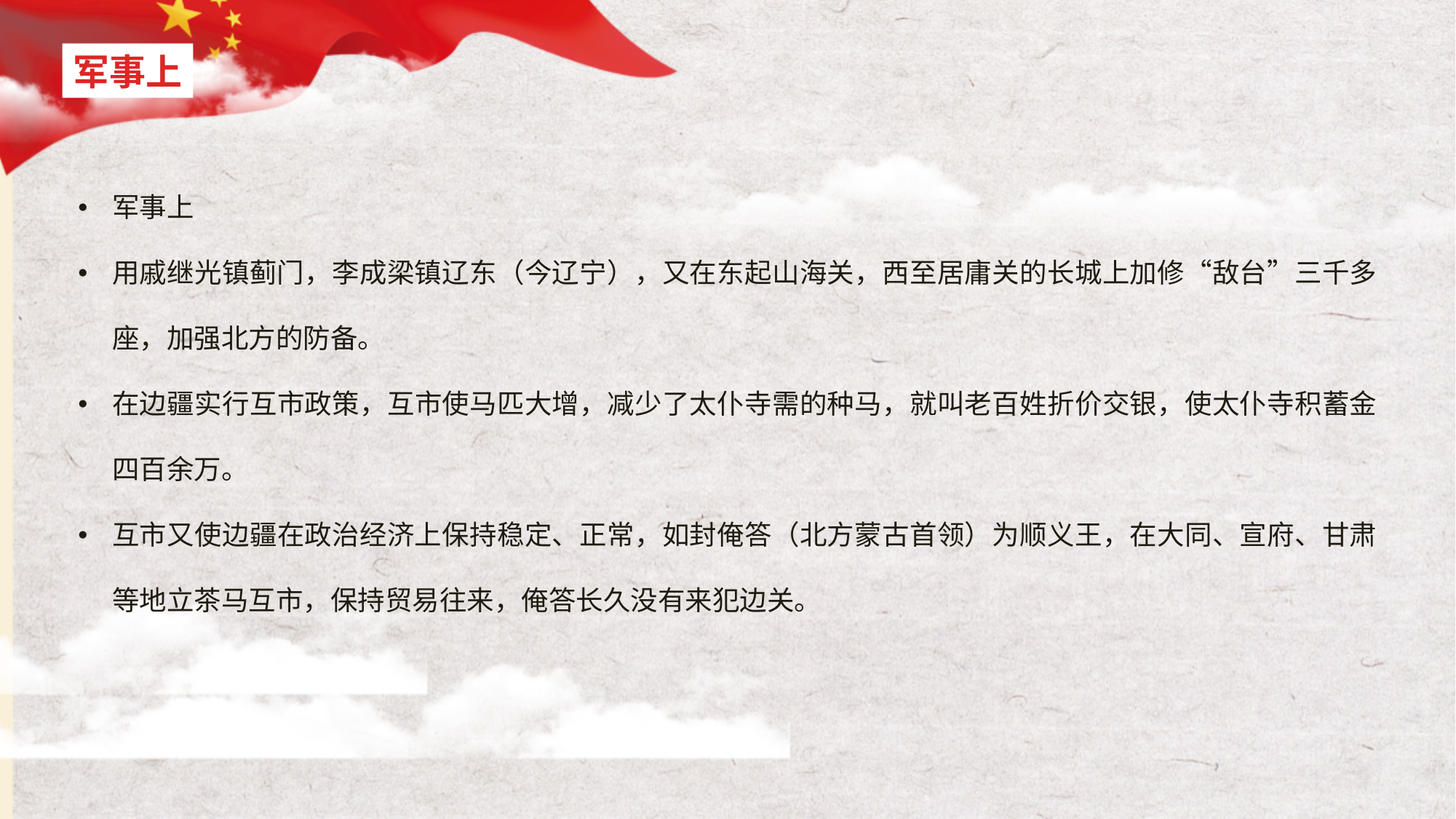

军事上
军事上
用戚继光镇蓟门，李成梁镇辽东（今辽宁），又在东起山海关，西至居庸关的长城上加修“敌台”三千多座，加强北方的防备。
在边疆实行互市政策，互市使马匹大增，减少了太仆寺需的种马，就叫老百姓折价交银，使太仆寺积蓄金四百余万。
互市又使边疆在政治经济上保持稳定、正常，如封俺答（北方蒙古首领）为顺义王，在大同、宣府、甘肃等地立茶马互市，保持贸易往来，俺答长久没有来犯边关。